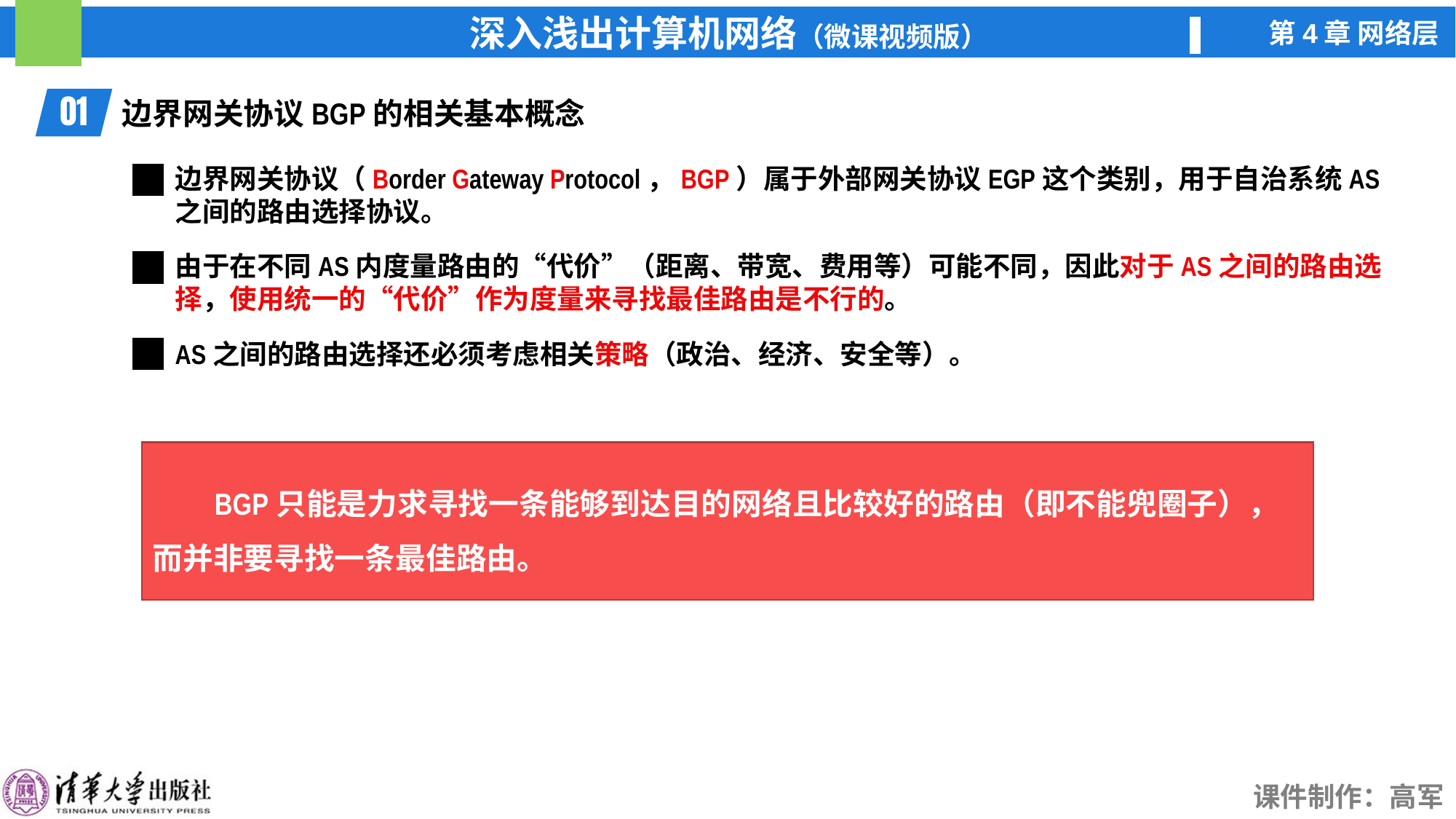

01
边界网关协议BGP的相关基本概念
边界网关协议（Border Gateway Protocol，BGP）属于外部网关协议EGP这个类别，用于自治系统AS之间的路由选择协议。

由于在不同AS内度量路由的“代价”（距离、带宽、费用等）可能不同，因此对于AS之间的路由选择，使用统一的“代价”作为度量来寻找最佳路由是不行的。

AS之间的路由选择还必须考虑相关策略（政治、经济、安全等）。

         BGP只能是力求寻找一条能够到达目的网络且比较好的路由（即不能兜圈子），而并非要寻找一条最佳路由。